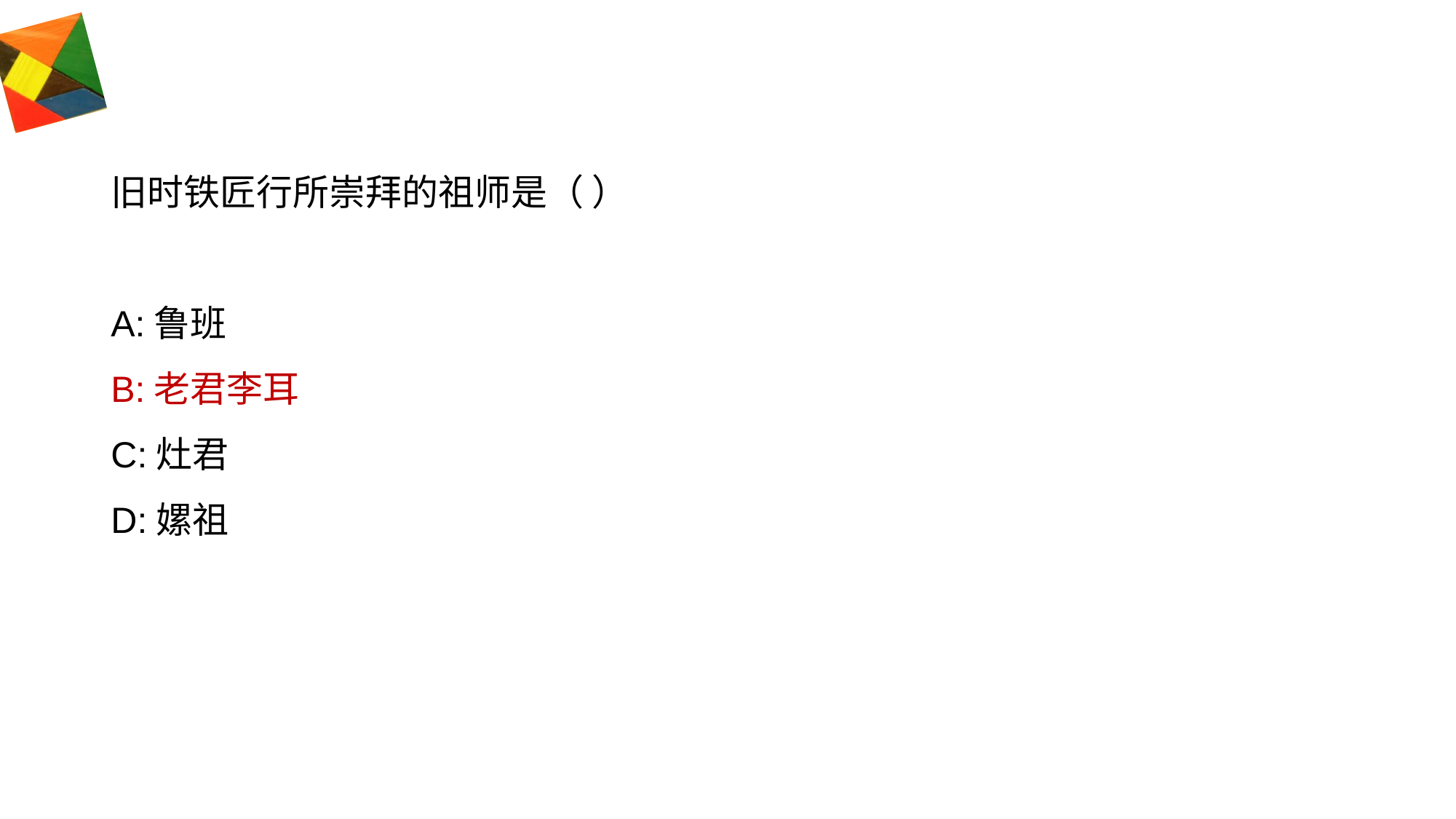

#
旧时铁匠行所崇拜的祖师是（ ）

A:鲁班
B:老君李耳
C:灶君
D:嫘祖

142